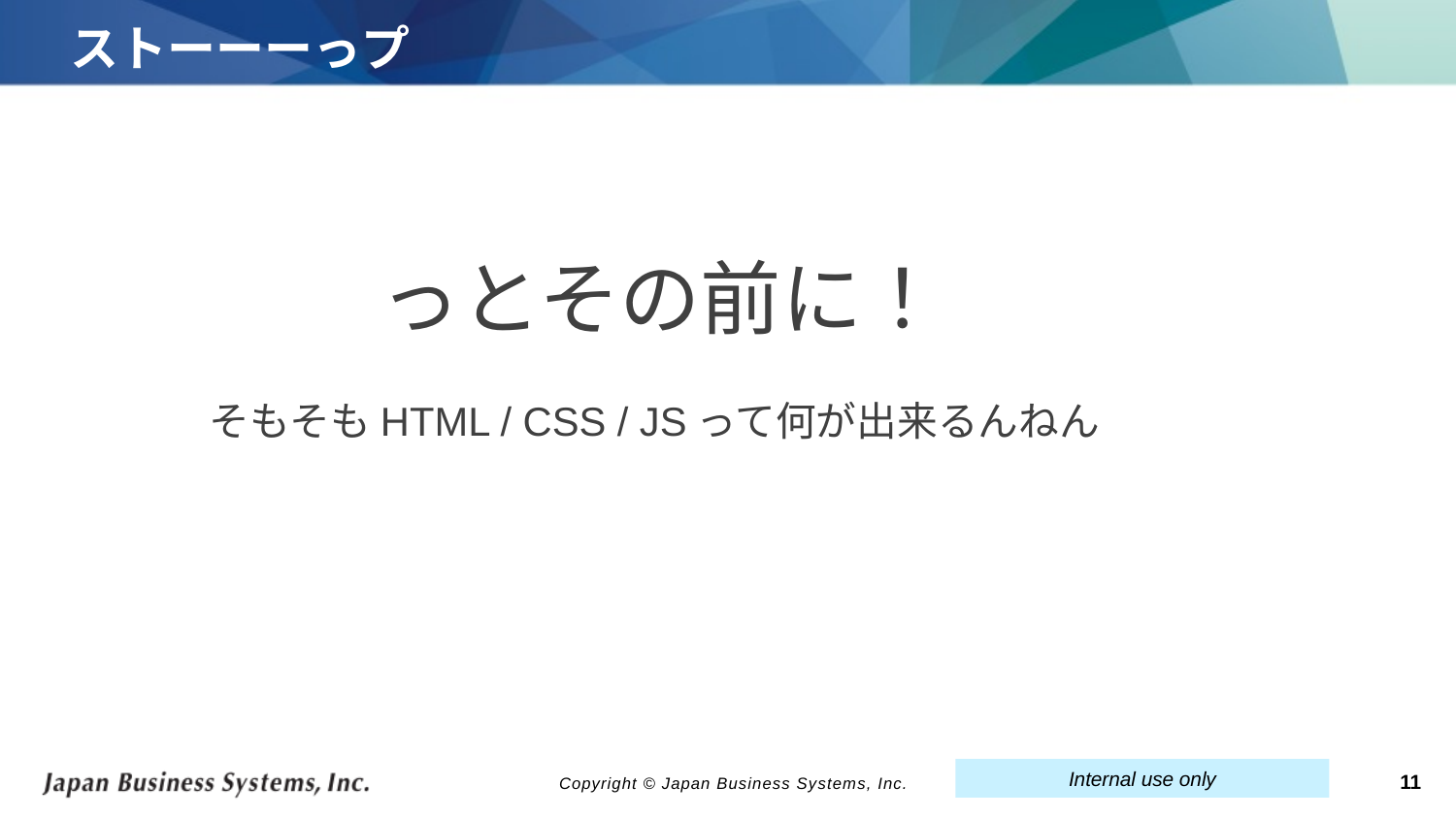

# ストーーーっプ
っとその前に！
そもそもHTML / CSS / JSって何が出来るんねん